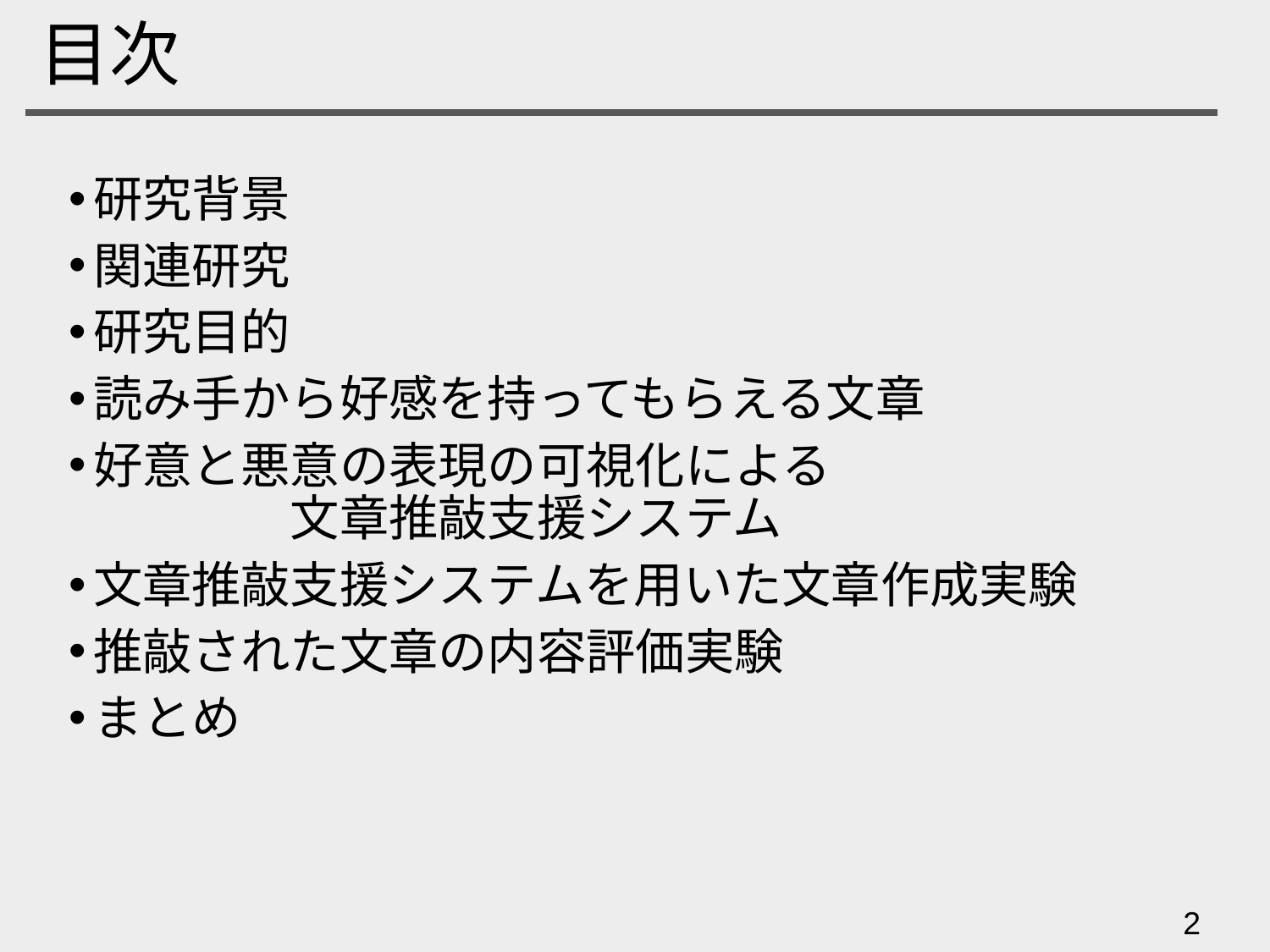

# 目次
研究背景
関連研究
研究目的
読み手から好感を持ってもらえる文章
好意と悪意の表現の可視化による　　　　　　　　　　　文章推敲支援システム
文章推敲支援システムを用いた文章作成実験
推敲された文章の内容評価実験
まとめ
2